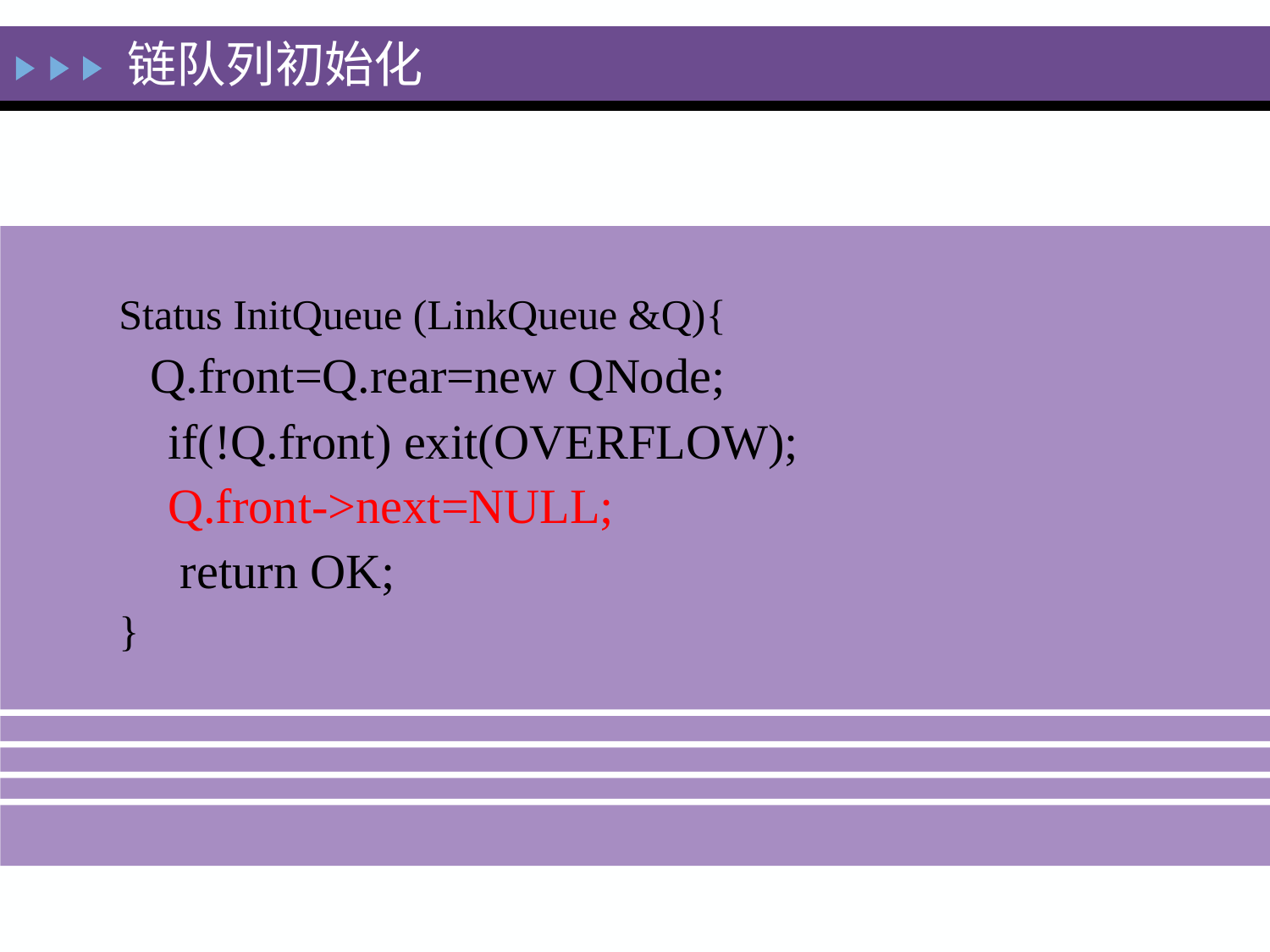

链队列初始化

Status InitQueue (LinkQueue &Q){
   Q.front=Q.rear=new QNode;
    if(!Q.front) exit(OVERFLOW);
    Q.front->next=NULL;
     return OK;
}